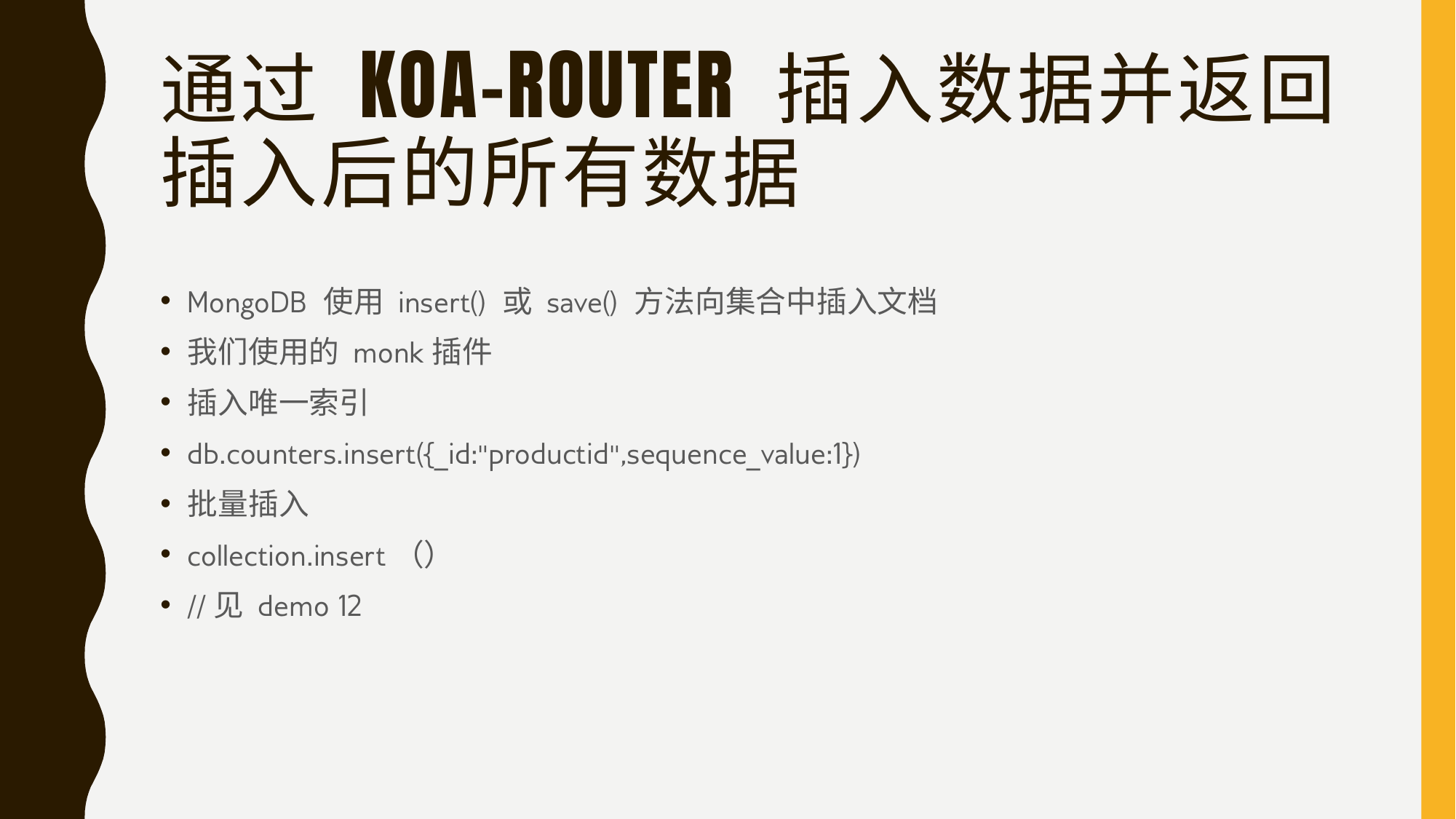

# 通过 koa-router 插入数据并返回插入后的所有数据
MongoDB 使用 insert() 或 save() 方法向集合中插入文档
我们使用的 monk插件
插入唯一索引
db.counters.insert({_id:"productid",sequence_value:1})
批量插入
collection.insert（）
//见 demo 12